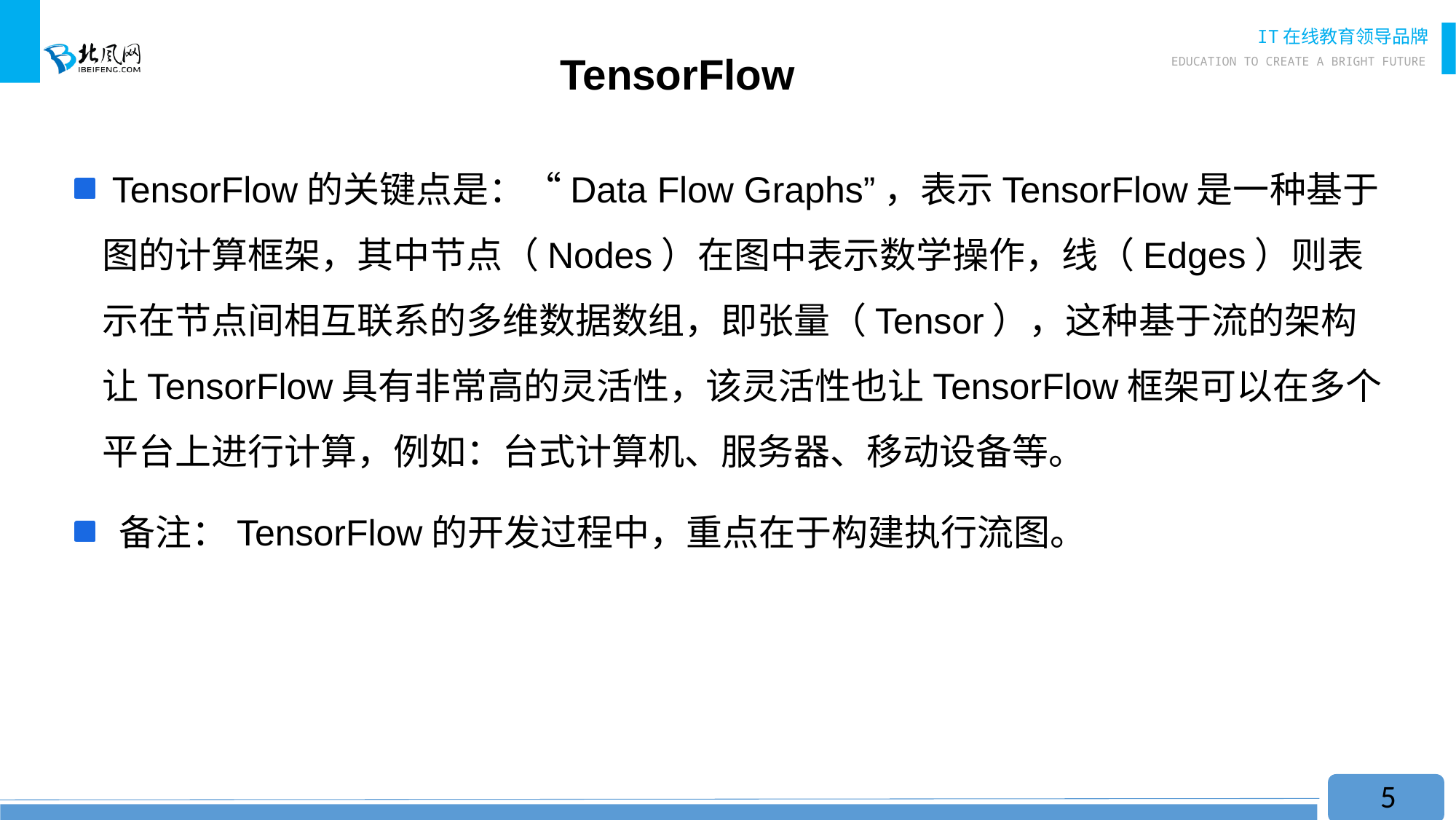

# TensorFlow
 TensorFlow的关键点是：“Data Flow Graphs”，表示TensorFlow是一种基于图的计算框架，其中节点（Nodes）在图中表示数学操作，线（Edges）则表示在节点间相互联系的多维数据数组，即张量（Tensor），这种基于流的架构让TensorFlow具有非常高的灵活性，该灵活性也让TensorFlow框架可以在多个平台上进行计算，例如：台式计算机、服务器、移动设备等。
 备注：TensorFlow的开发过程中，重点在于构建执行流图。